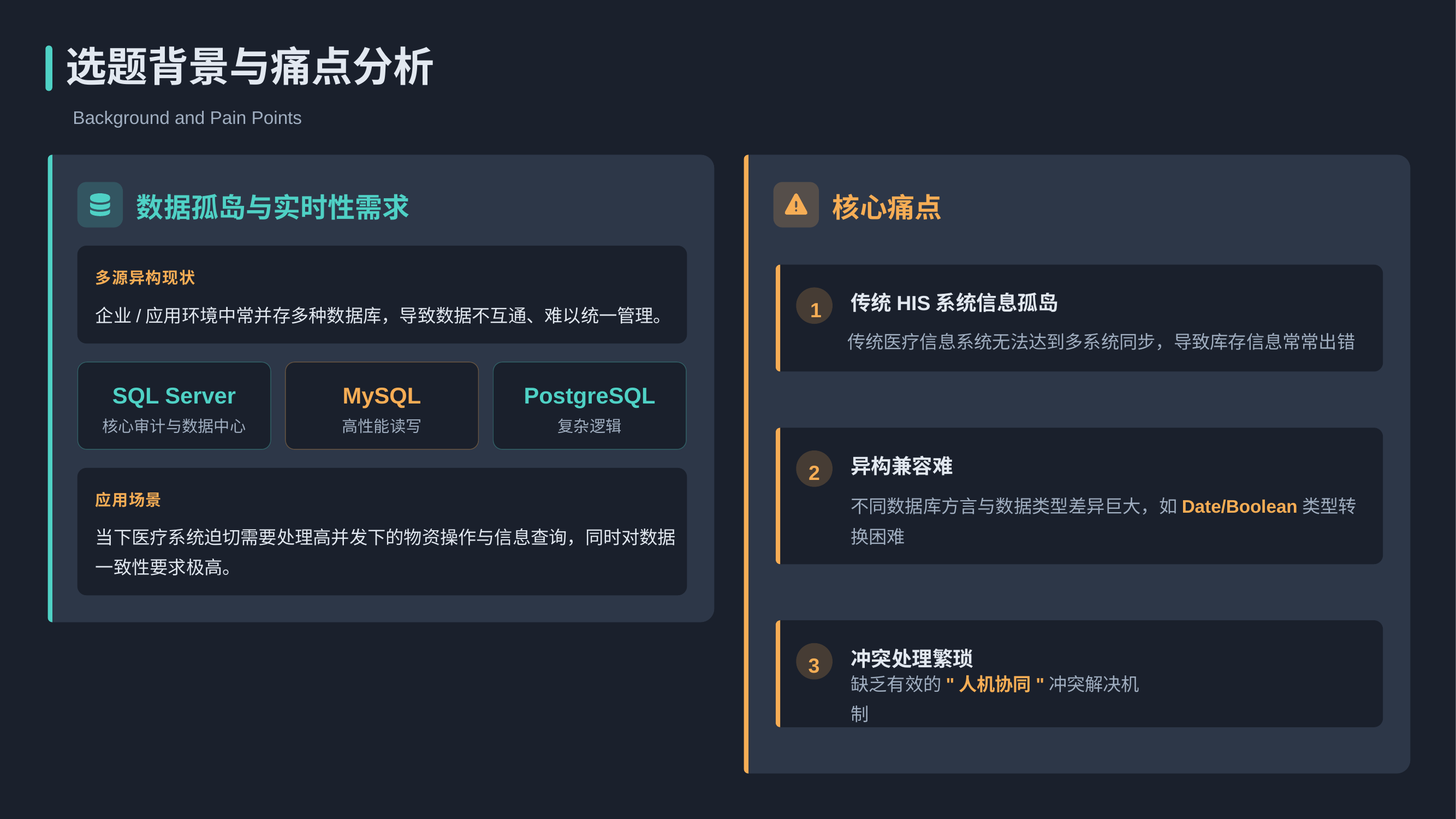

选题背景与痛点分析
Background and Pain Points

数据孤岛与实时性需求
核心痛点

多源异构现状

传统HIS系统信息孤岛

1
企业/应用环境中常并存多种数据库，导致数据不互通、难以统一管理。
传统医疗信息系统无法达到多系统同步，导致库存信息常常出错

SQL Server
MySQL
PostgreSQL
核心审计与数据中心
高性能读写
复杂逻辑

异构兼容难

2

应用场景
不同数据库方言与数据类型差异巨大，如Date/Boolean类型转换困难
当下医疗系统迫切需要处理高并发下的物资操作与信息查询，同时对数据一致性要求极高。

冲突处理繁琐

3
缺乏有效的"人机协同"冲突解决机制